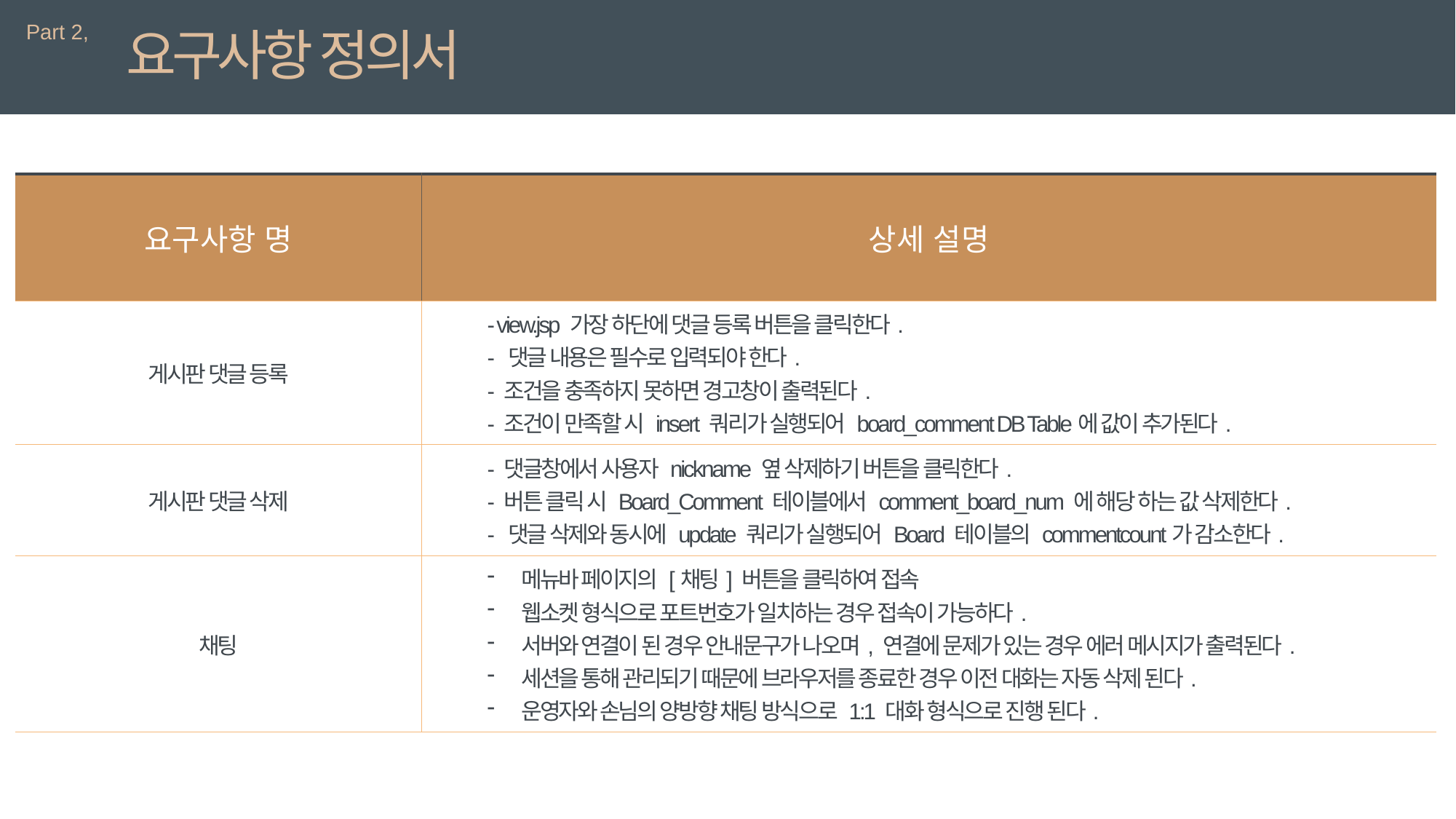

Part 2,
요구사항 정의서
| 요구사항 명 | 상세 설명 |
| --- | --- |
| 게시판 댓글 등록 | - view.jsp 가장 하단에 댓글 등록 버튼을 클릭한다. - 댓글 내용은 필수로 입력되야 한다. - 조건을 충족하지 못하면 경고창이 출력된다. - 조건이 만족할 시 insert 쿼리가 실행되어 board\_comment DB Table에 값이 추가된다. |
| 게시판 댓글 삭제 | - 댓글창에서 사용자 nickname 옆 삭제하기 버튼을 클릭한다. - 버튼 클릭 시 Board\_Comment 테이블에서 comment\_board\_num 에 해당 하는 값 삭제한다. - 댓글 삭제와 동시에 update 쿼리가 실행되어 Board 테이블의 commentcount가 감소한다. |
| 채팅 | 메뉴바 페이지의 [채팅] 버튼을 클릭하여 접속 웹소켓 형식으로 포트번호가 일치하는 경우 접속이 가능하다. 서버와 연결이 된 경우 안내문구가 나오며, 연결에 문제가 있는 경우 에러 메시지가 출력된다. 세션을 통해 관리되기 때문에 브라우저를 종료한 경우 이전 대화는 자동 삭제 된다. 운영자와 손님의 양방향 채팅 방식으로 1:1 대화 형식으로 진행 된다. |